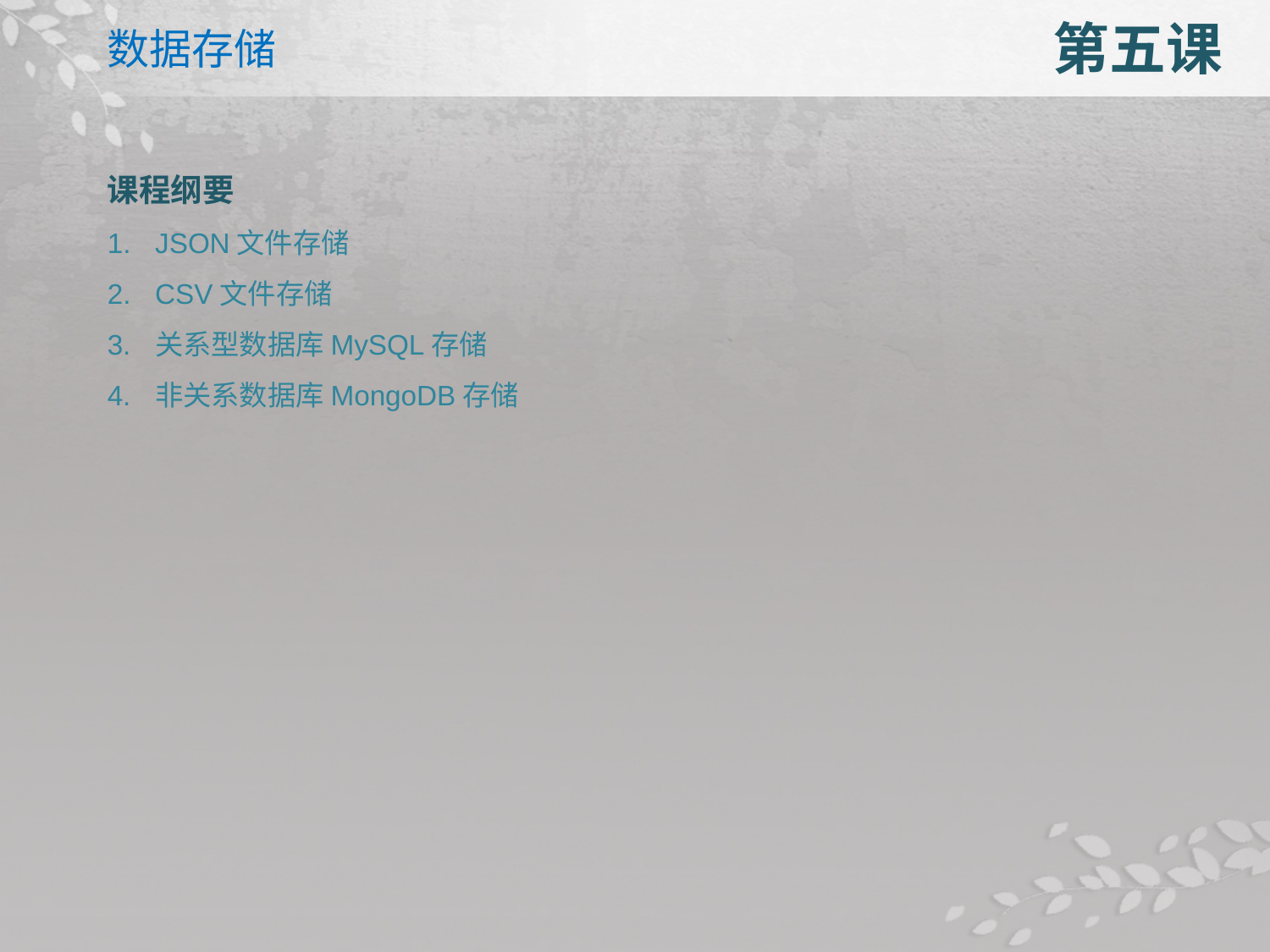

数据存储
第五课
课程纲要
JSON文件存储
CSV文件存储
关系型数据库MySQL存储
非关系数据库MongoDB存储